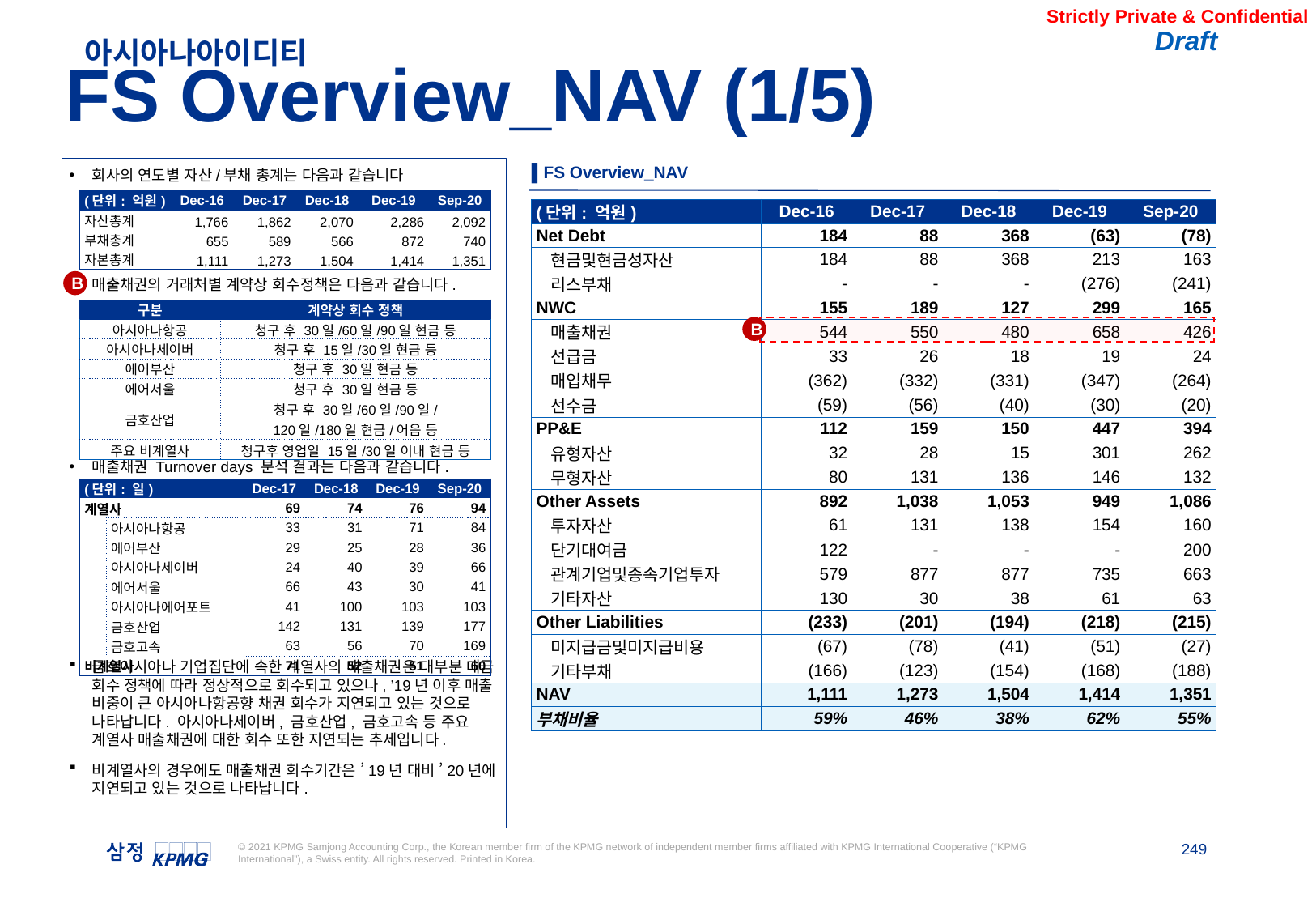

아시아나아이디티
FS Overview_NAV (1/5)
▌FS Overview_NAV
회사의 연도별 자산/부채 총계는 다음과 같습니다

매출채권의 거래처별 계약상 회수정책은 다음과 같습니다.

매출채권 Turnover days 분석 결과는 다음과 같습니다.

금호아시아나 기업집단에 속한 계열사의 매출채권은 대부분 대금 회수 정책에 따라 정상적으로 회수되고 있으나, ’19년 이후 매출 비중이 큰 아시아나항공향 채권 회수가 지연되고 있는 것으로 나타납니다. 아시아나세이버, 금호산업, 금호고속 등 주요 계열사 매출채권에 대한 회수 또한 지연되는 추세입니다.

비계열사의 경우에도 매출채권 회수기간은 ’19년 대비 ’20년에 지연되고 있는 것으로 나타납니다.

| (단위: 억원) | Dec-16 | Dec-17 | Dec-18 | Dec-19 | Sep-20 |
| --- | --- | --- | --- | --- | --- |
| 자산총계 | 1,766 | 1,862 | 2,070 | 2,286 | 2,092 |
| 부채총계 | 655 | 589 | 566 | 872 | 740 |
| 자본총계 | 1,111 | 1,273 | 1,504 | 1,414 | 1,351 |
| (단위: 억원) | Dec-16 | Dec-17 | Dec-18 | Dec-19 | Sep-20 |
| --- | --- | --- | --- | --- | --- |
| Net Debt | 184 | 88 | 368 | (63) | (78) |
| 현금및현금성자산 | 184 | 88 | 368 | 213 | 163 |
| 리스부채 | - | - | - | (276) | (241) |
| NWC | 155 | 189 | 127 | 299 | 165 |
| 매출채권 | 544 | 550 | 480 | 658 | 426 |
| 선급금 | 33 | 26 | 18 | 19 | 24 |
| 매입채무 | (362) | (332) | (331) | (347) | (264) |
| 선수금 | (59) | (56) | (40) | (30) | (20) |
| PP&E | 112 | 159 | 150 | 447 | 394 |
| 유형자산 | 32 | 28 | 15 | 301 | 262 |
| 무형자산 | 80 | 131 | 136 | 146 | 132 |
| Other Assets | 892 | 1,038 | 1,053 | 949 | 1,086 |
| 투자자산 | 61 | 131 | 138 | 154 | 160 |
| 단기대여금 | 122 | - | - | - | 200 |
| 관계기업및종속기업투자 | 579 | 877 | 877 | 735 | 663 |
| 기타자산 | 130 | 30 | 38 | 61 | 63 |
| Other Liabilities | (233) | (201) | (194) | (218) | (215) |
| 미지급금및미지급비용 | (67) | (78) | (41) | (51) | (27) |
| 기타부채 | (166) | (123) | (154) | (168) | (188) |
| NAV | 1,111 | 1,273 | 1,504 | 1,414 | 1,351 |
| 부채비율 | 59% | 46% | 38% | 62% | 55% |
B
| 구분 | 계약상 회수 정책 |
| --- | --- |
| 아시아나항공 | 청구 후 30일/60일/90일 현금 등 |
| 아시아나세이버 | 청구 후 15일/30일 현금 등 |
| 에어부산 | 청구 후 30일 현금 등 |
| 에어서울 | 청구 후 30일 현금 등 |
| 금호산업 | 청구 후 30일/60일/90일/ 120일/180일 현금/어음 등 |
| 주요 비계열사 | 청구후 영업일 15일/30일 이내 현금 등 |
B

| (단위: 일) |  | Dec-17 | Dec-18 | Dec-19 | Sep-20 |
| --- | --- | --- | --- | --- | --- |
| 계열사 |  | 69 | 74 | 76 | 94 |
|  | 아시아나항공 | 33 | 31 | 71 | 84 |
|  | 에어부산 | 29 | 25 | 28 | 36 |
|  | 아시아나세이버 | 24 | 40 | 39 | 66 |
|  | 에어서울 | 66 | 43 | 30 | 41 |
|  | 아시아나에어포트 | 41 | 100 | 103 | 103 |
|  | 금호산업 | 142 | 131 | 139 | 177 |
|  | 금호고속 | 63 | 56 | 70 | 169 |
| 비계열사 |  | 71 | 52 | 51 | 60 |